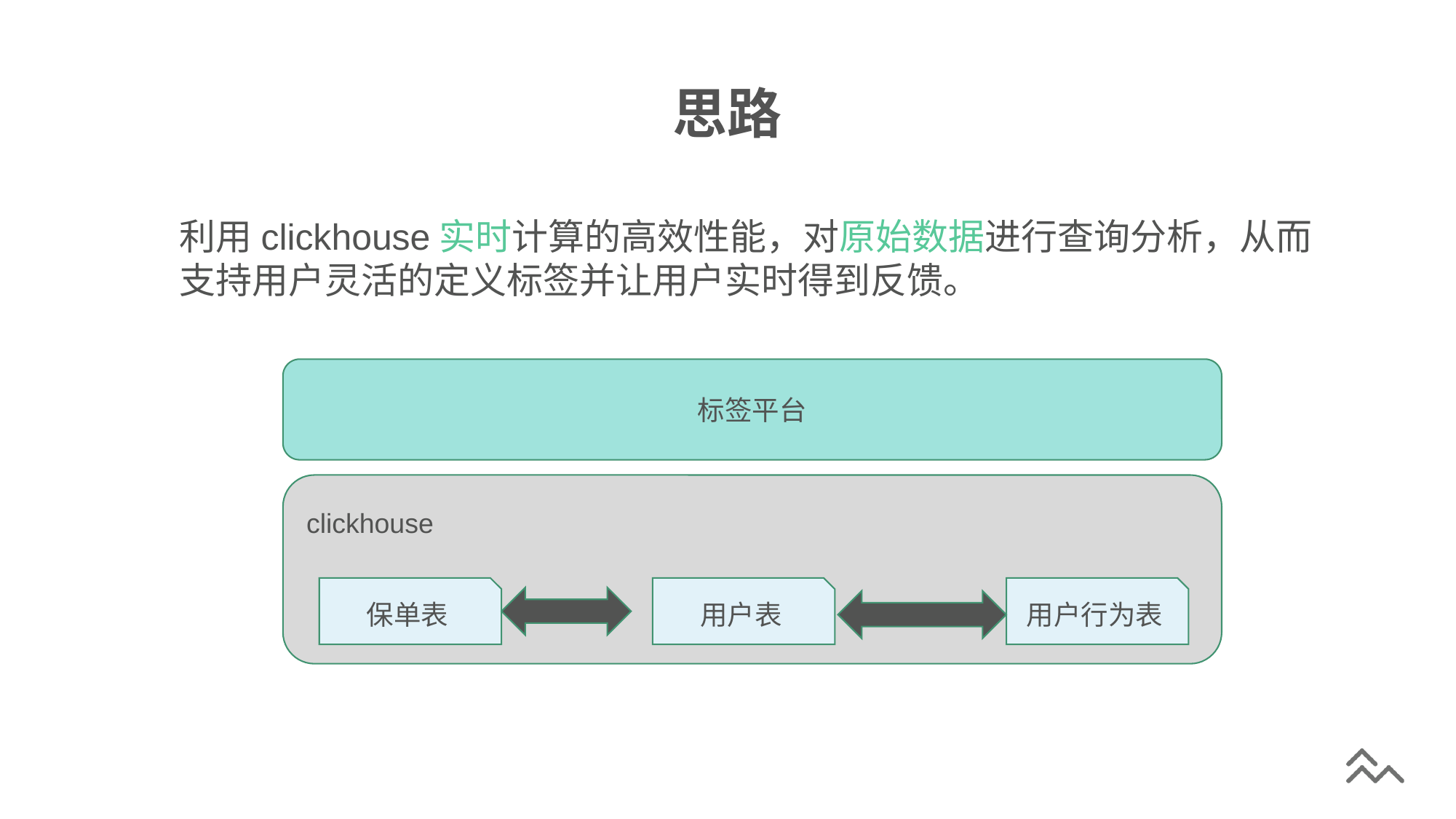

# 思路
利用clickhouse实时计算的高效性能，对原始数据进行查询分析，从而支持用户灵活的定义标签并让用户实时得到反馈。
标签平台

clickhouse
保单表
用户表
用户行为表